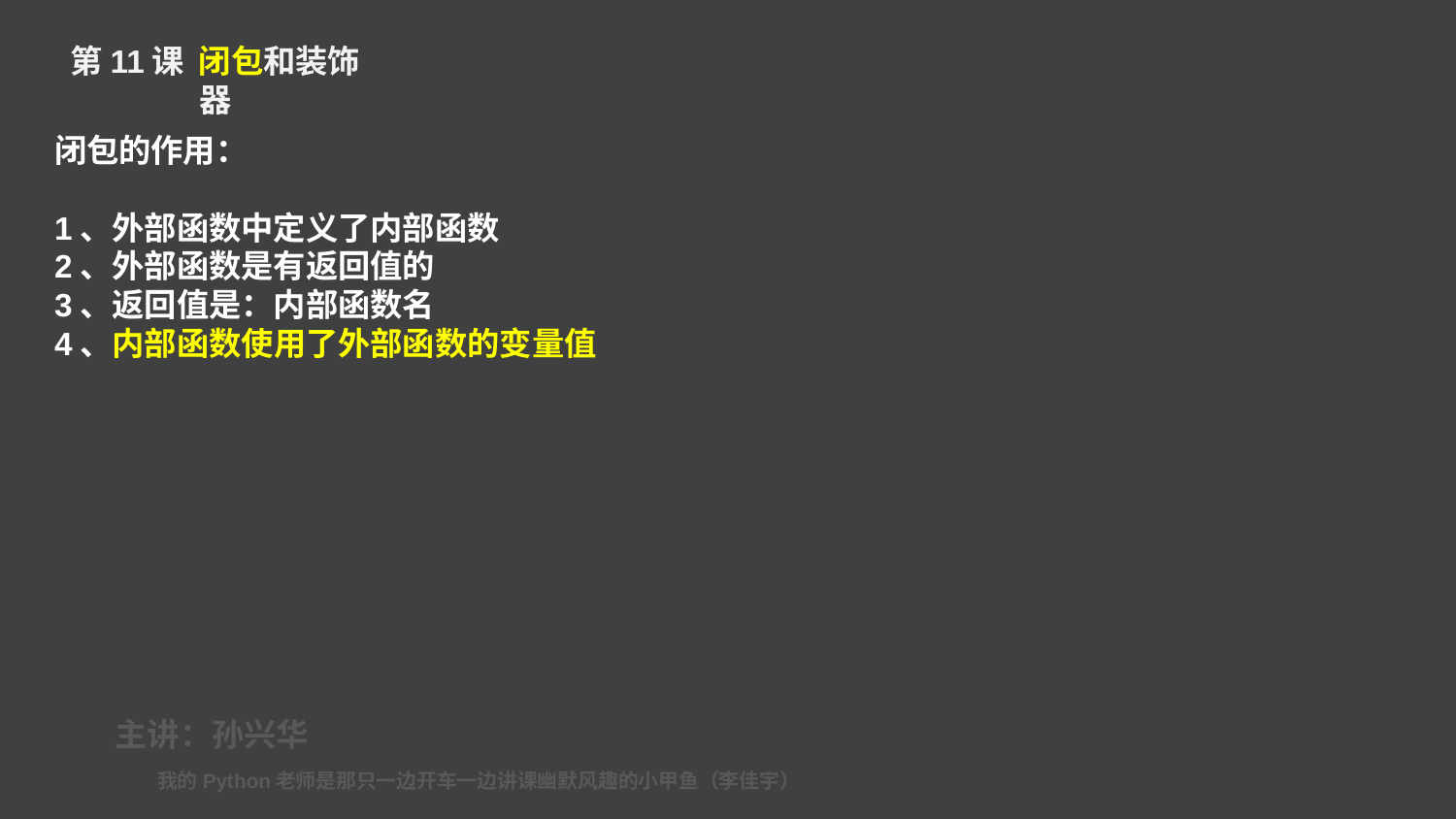

第11课  闭包和装饰器
闭包的作用：

1、外部函数中定义了内部函数
2、外部函数是有返回值的
3、返回值是：内部函数名
4、内部函数使用了外部函数的变量值